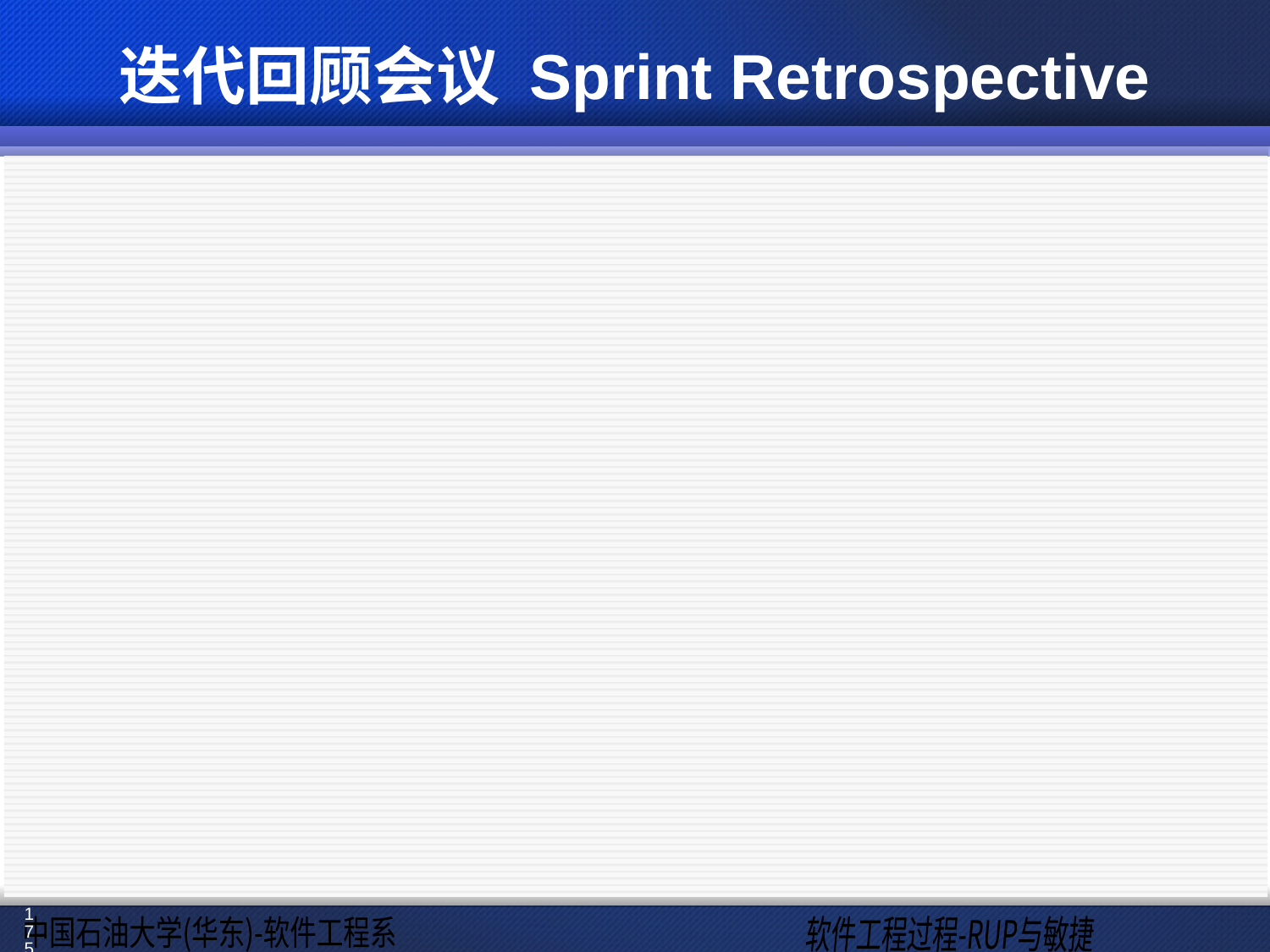

# 迭代回顾会议 Sprint Retrospective
回顾的目的是评价本次迭代并酝酿改进，使得下一个迭代进行的更好。
类似于项目的最终评审，但经常举行.
障碍列表具有很好的参考价值!
Scrum Master主持召开, 持续半天, Scrum团队参加 (产品所有者也可参加).
175